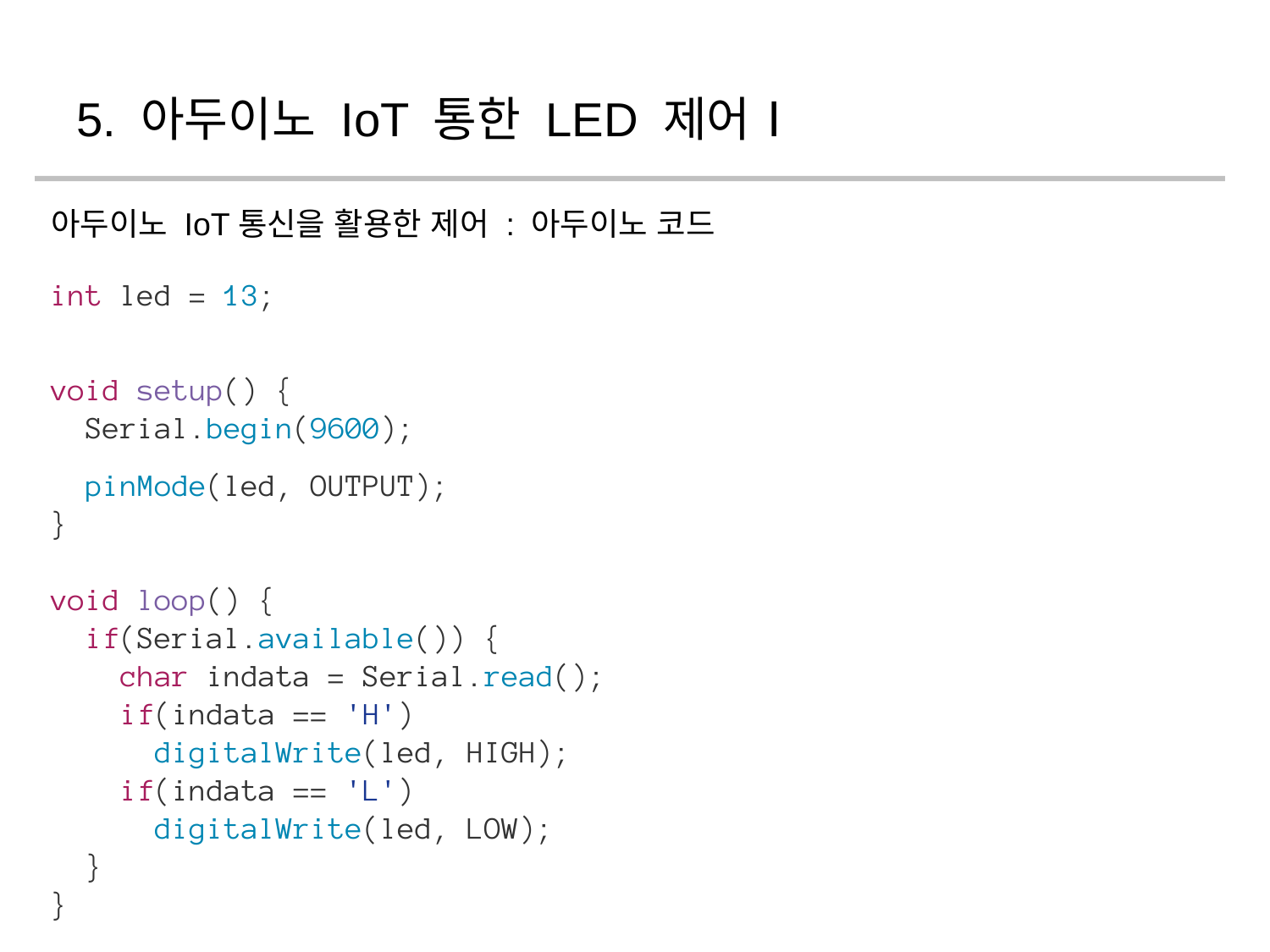

# 5. 아두이노 IoT 통한 LED 제어Ⅰ

아두이노 IoT통신을 활용한 제어 : 아두이노 코드
int led = 13;

void setup() {
  Serial.begin(9600);
  pinMode(led, OUTPUT);
}

void loop() {
  if(Serial.available()) {
    char indata = Serial.read();
    if(indata == 'H')
      digitalWrite(led, HIGH);
    if(indata == 'L')
      digitalWrite(led, LOW);
  }
}